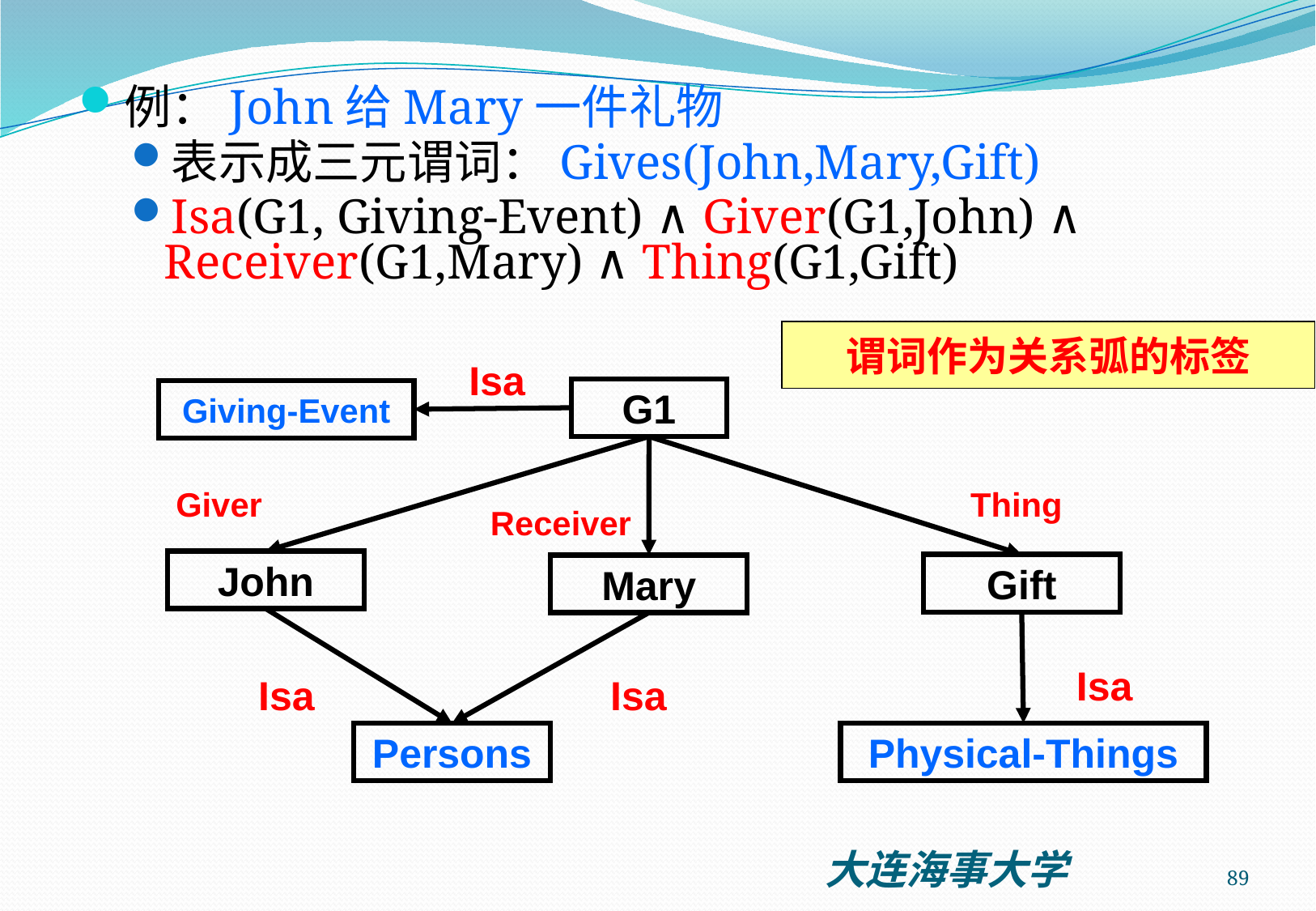

例：John给Mary一件礼物
表示成三元谓词：Gives(John,Mary,Gift)
Isa(G1, Giving-Event) ∧ Giver(G1,John) ∧ Receiver(G1,Mary) ∧ Thing(G1,Gift)
谓词作为关系弧的标签
Isa
G1
Giving-Event
Giver
Thing
Receiver
John
Gift
Mary
Isa
Isa
Isa
Persons
Physical-Things
89